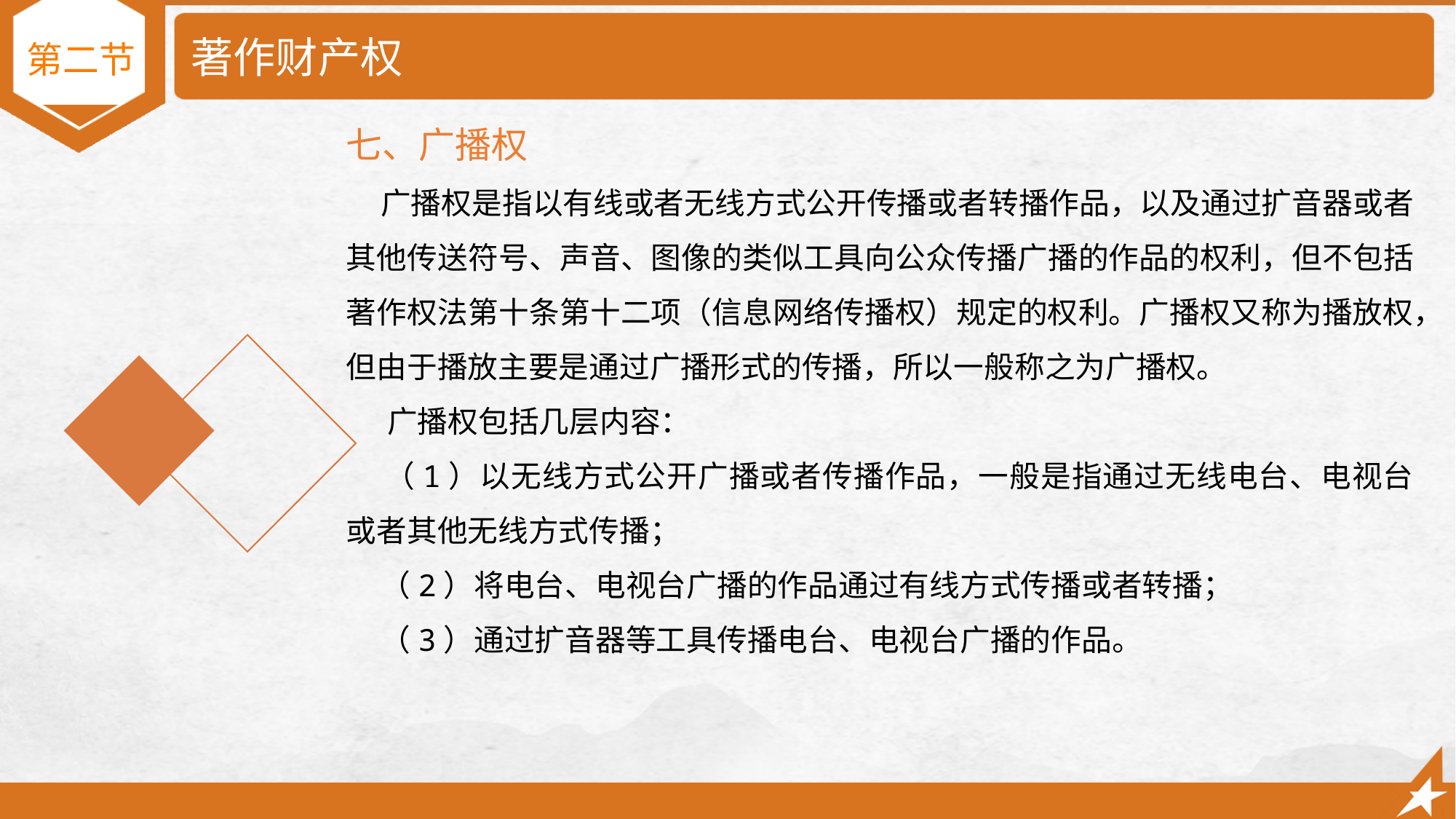

# 著作财产权
第二节
七、广播权
    广播权是指以有线或者无线方式公开传播或者转播作品，以及通过扩音器或者其他传送符号、声音、图像的类似工具向公众传播广播的作品的权利，但不包括著作权法第十条第十二项（信息网络传播权）规定的权利。广播权又称为播放权，但由于播放主要是通过广播形式的传播，所以一般称之为广播权。
     广播权包括几层内容：
    （1）以无线方式公开广播或者传播作品，一般是指通过无线电台、电视台或者其他无线方式传播；
    （2）将电台、电视台广播的作品通过有线方式传播或者转播；
    （3）通过扩音器等工具传播电台、电视台广播的作品。